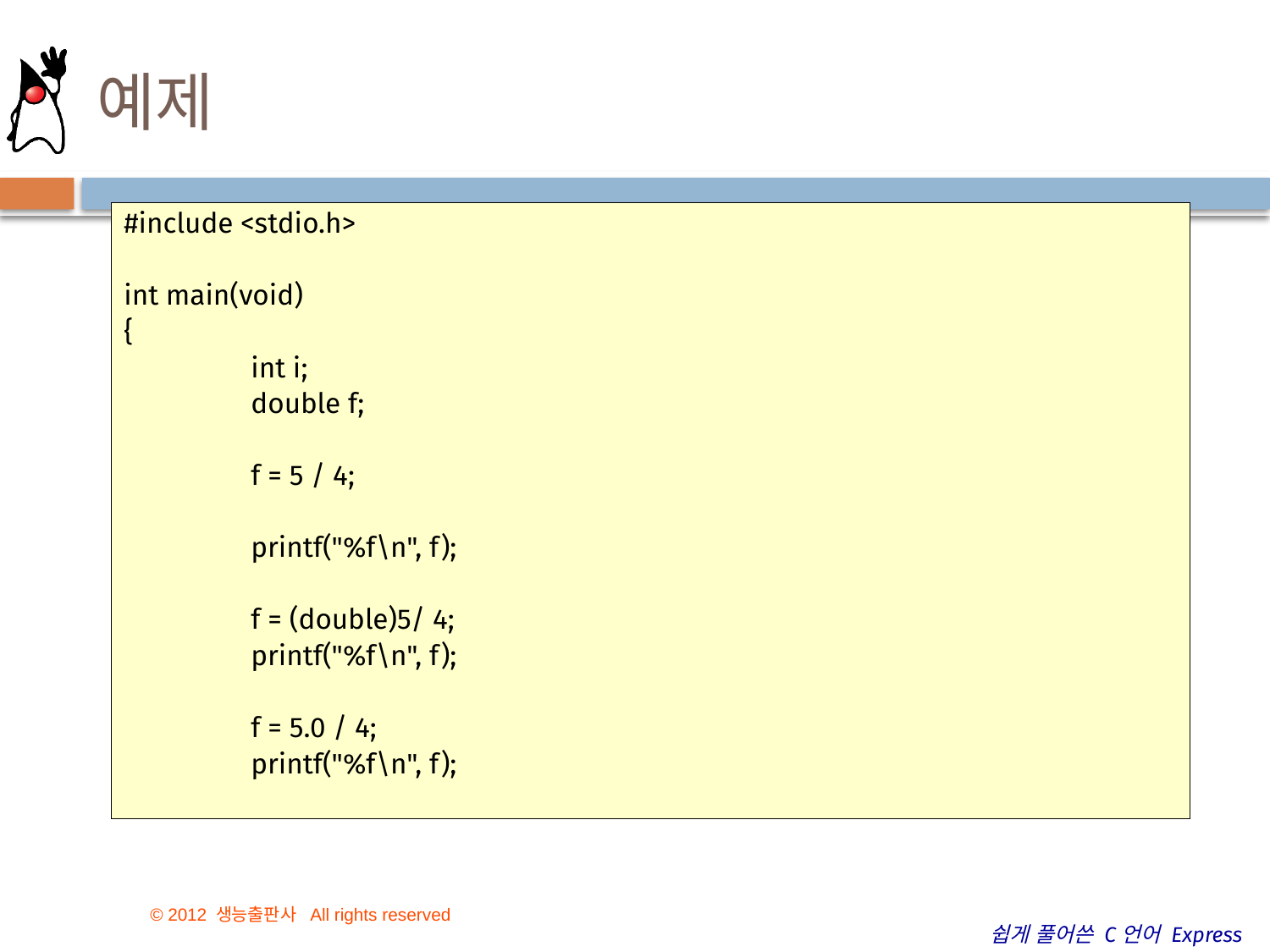

# 예제
#include <stdio.h>

int main(void)
{
	int i;
	double f;

	f = 5 / 4;

	printf("%f\n", f);

	f = (double)5/ 4;
	printf("%f\n", f);

	f = 5.0 / 4;
	printf("%f\n", f);